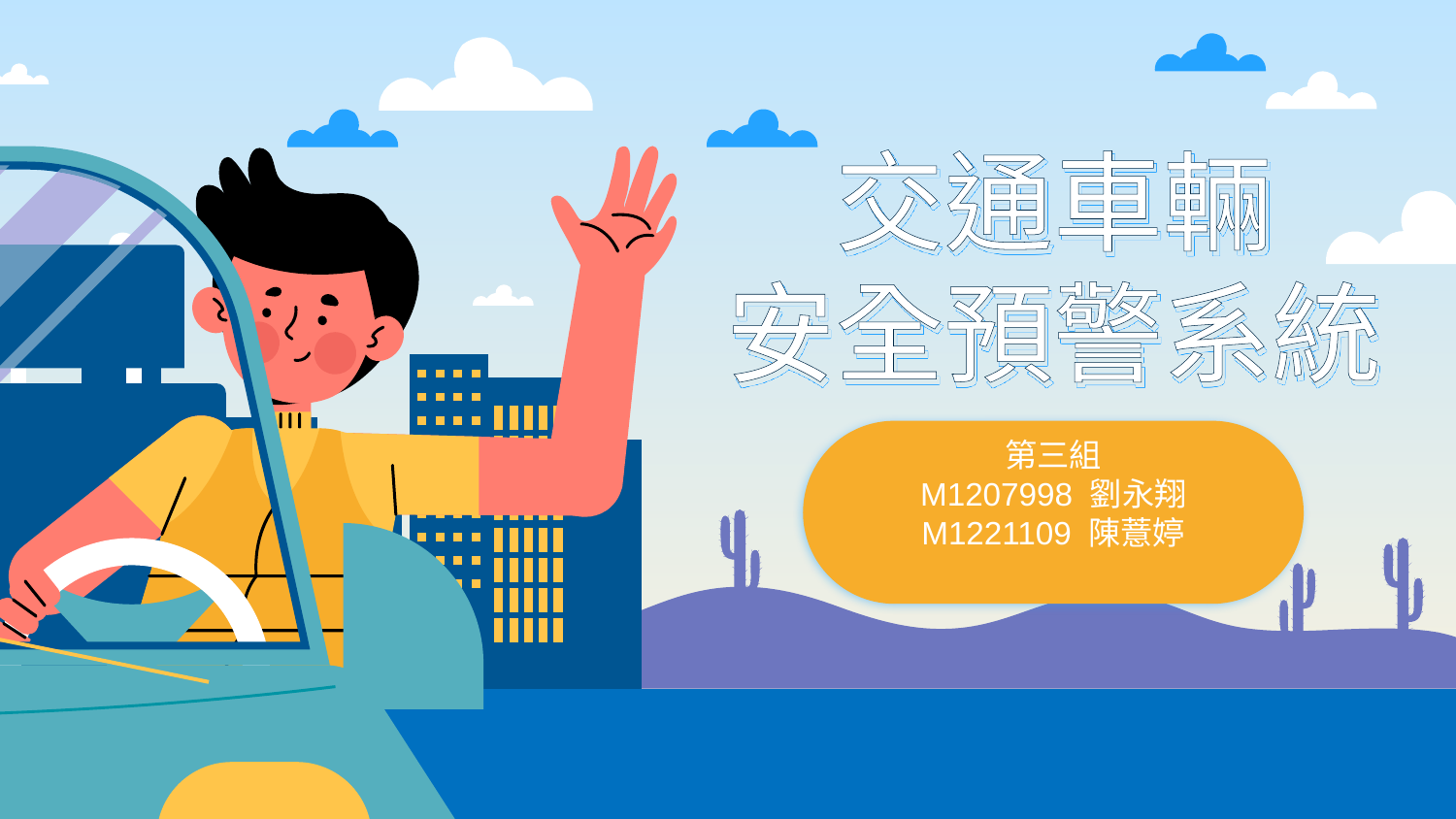

# 交通車輛 安全預警系統

第三組
M1207998 劉永翔
M1221109 陳薏婷